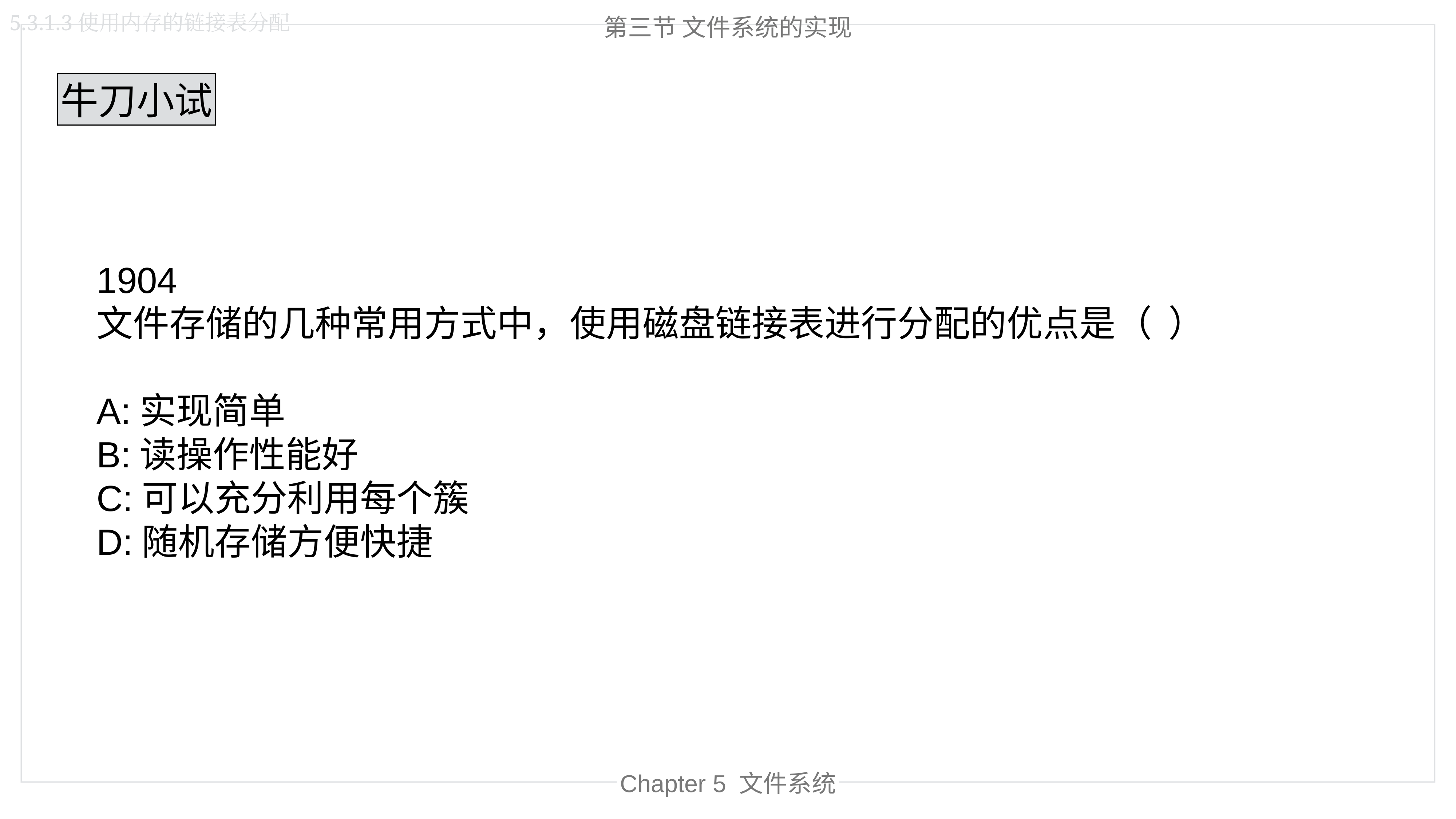

5.3.1.3使用内存的链接表分配
第三节 文件系统的实现

牛刀小试
1904
文件存储的几种常用方式中，使用磁盘链接表进行分配的优点是（  ）

A:实现简单
B:读操作性能好
C:可以充分利用每个簇
D:随机存储方便快捷
Chapter 4 内存管理
Chapter 5 文件系统